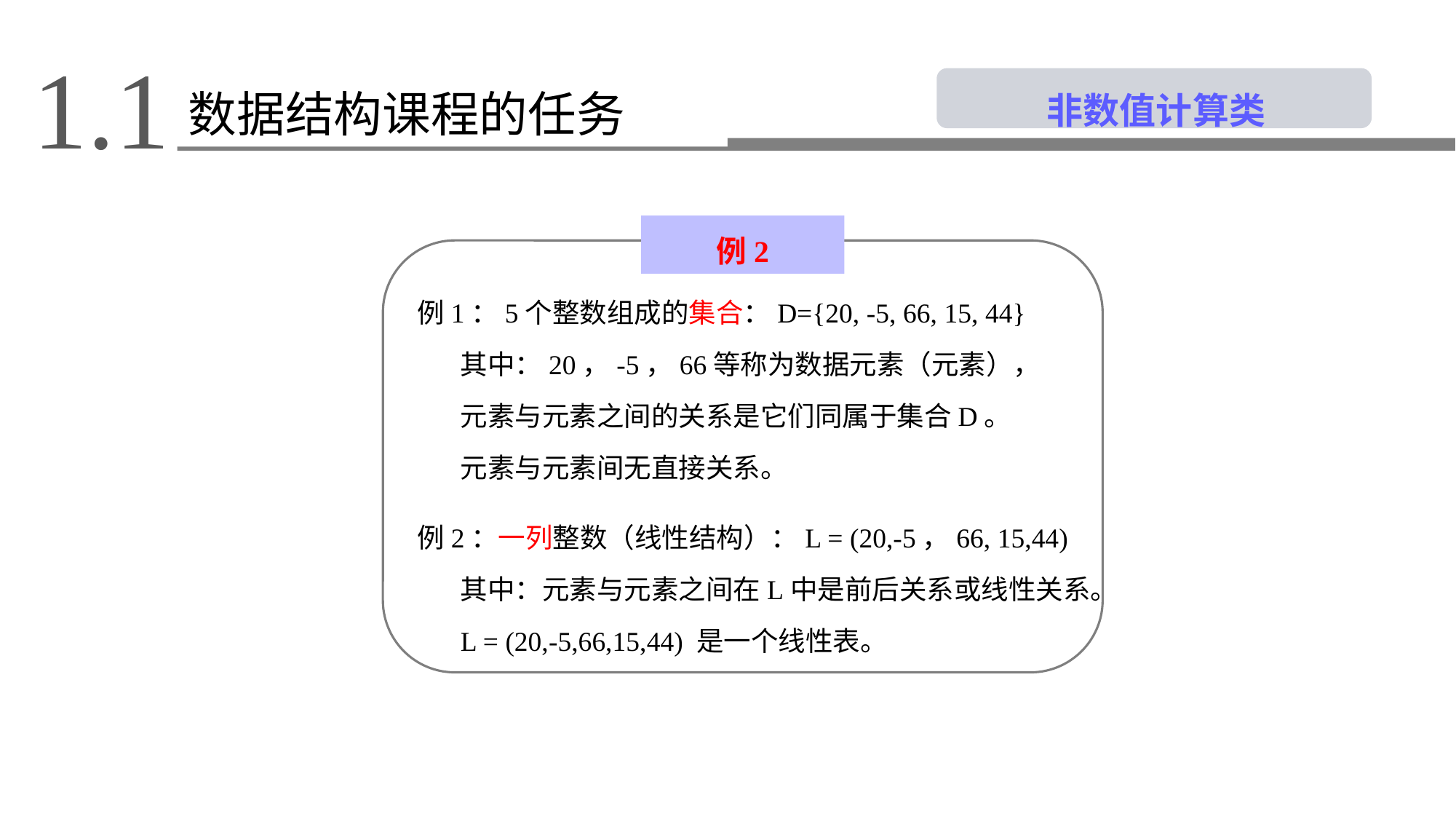

1.1

 非数值计算类
数据结构课程的任务

例2

  例1：5个整数组成的集合：D={20, -5, 66, 15, 44}
         其中：20，-5，66等称为数据元素（元素），
         元素与元素之间的关系是它们同属于集合D。
         元素与元素间无直接关系。

  例2：一列整数（线性结构）：L = (20,-5，66, 15,44)
         其中：元素与元素之间在L中是前后关系或线性关系。
         L = (20,-5,66,15,44) 是一个线性表。